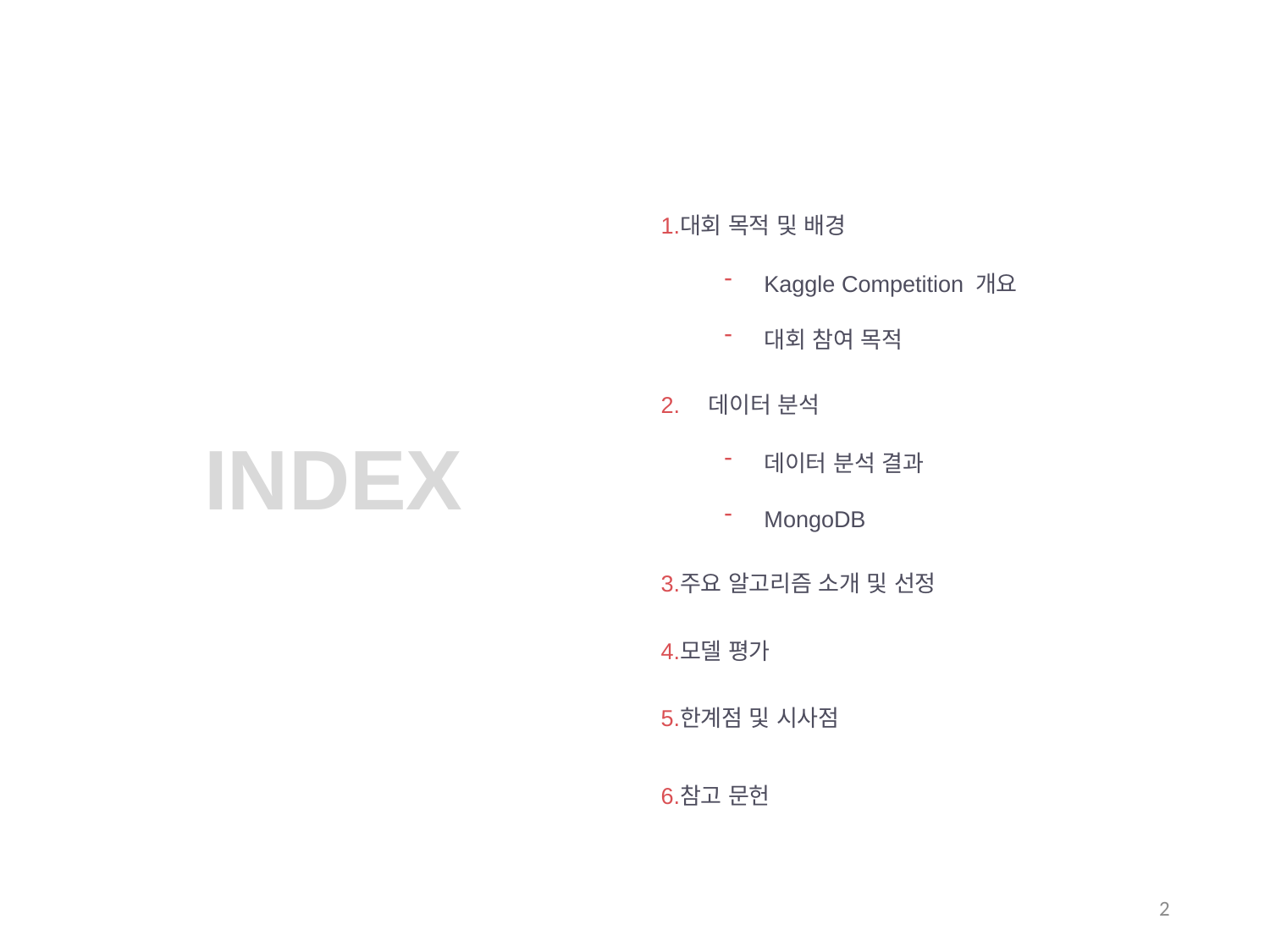

대회 목적 및 배경
Kaggle Competition 개요
대회 참여 목적
데이터 분석
데이터 분석 결과
MongoDB
주요 알고리즘 소개 및 선정
모델 평가
한계점 및 시사점
참고 문헌
INDEX
2